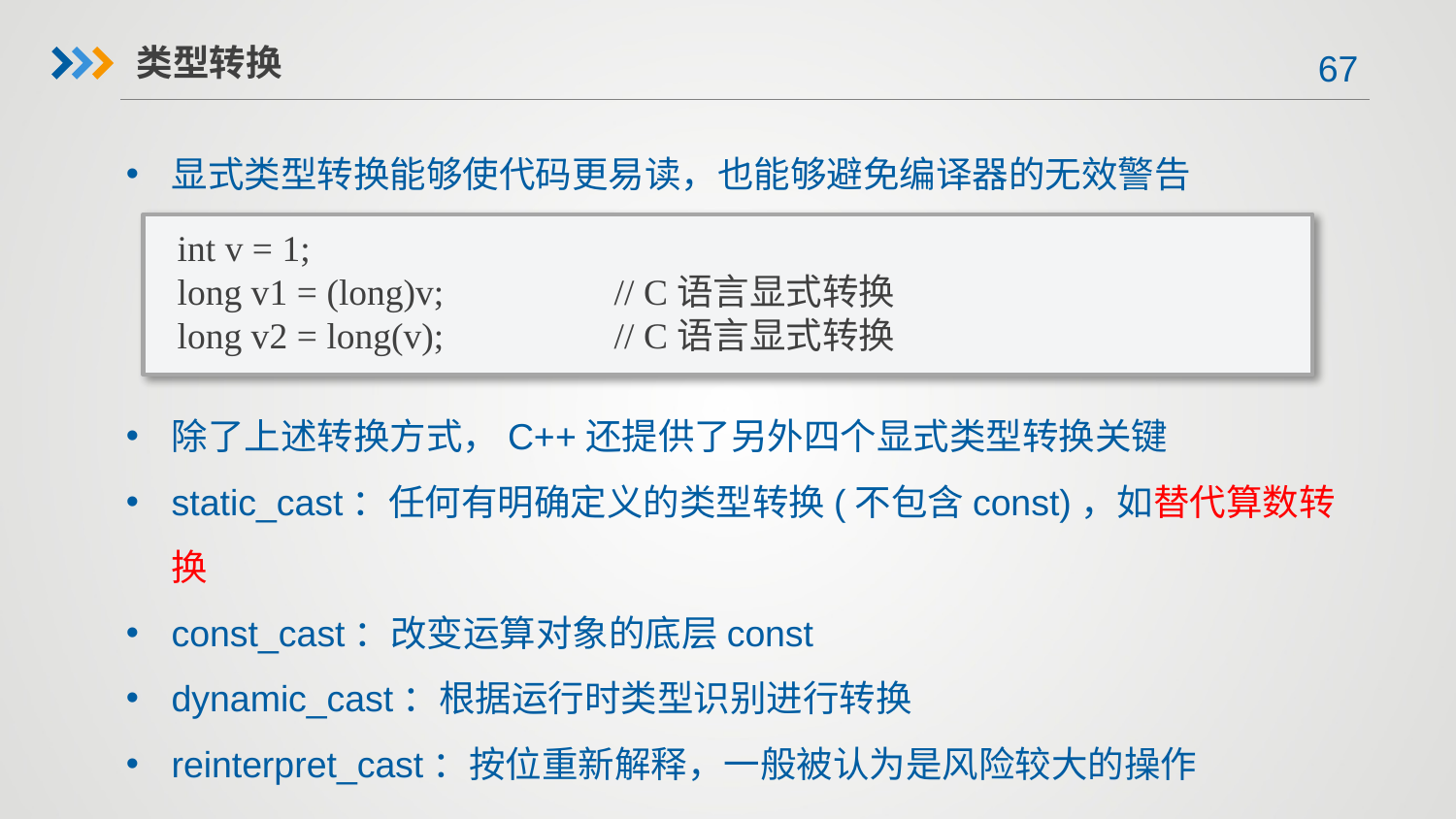

类型转换
显式类型转换能够使代码更易读，也能够避免编译器的无效警告

除了上述转换方式，C++还提供了另外四个显式类型转换关键
static_cast：任何有明确定义的类型转换(不包含const)，如替代算数转换
const_cast：改变运算对象的底层const
dynamic_cast：根据运行时类型识别进行转换
reinterpret_cast：按位重新解释，一般被认为是风险较大的操作

int v = 1;
long v1 = (long)v;		// C语言显式转换
long v2 = long(v);		// C语言显式转换